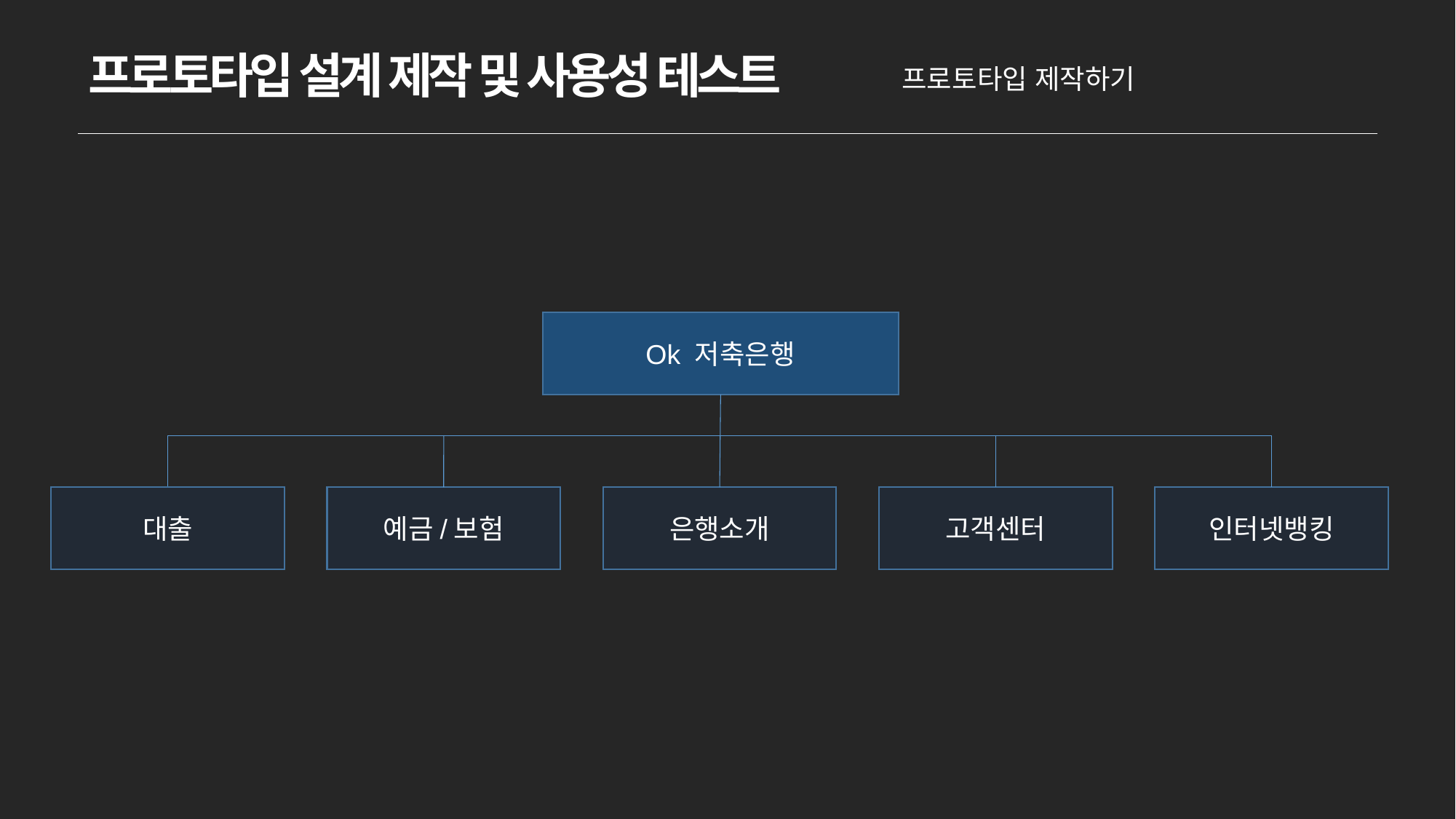

프로토타입 설계 제작 및 사용성 테스트
프로토타입 제작하기
Ok 저축은행
대출
예금/보험
은행소개
고객센터
인터넷뱅킹